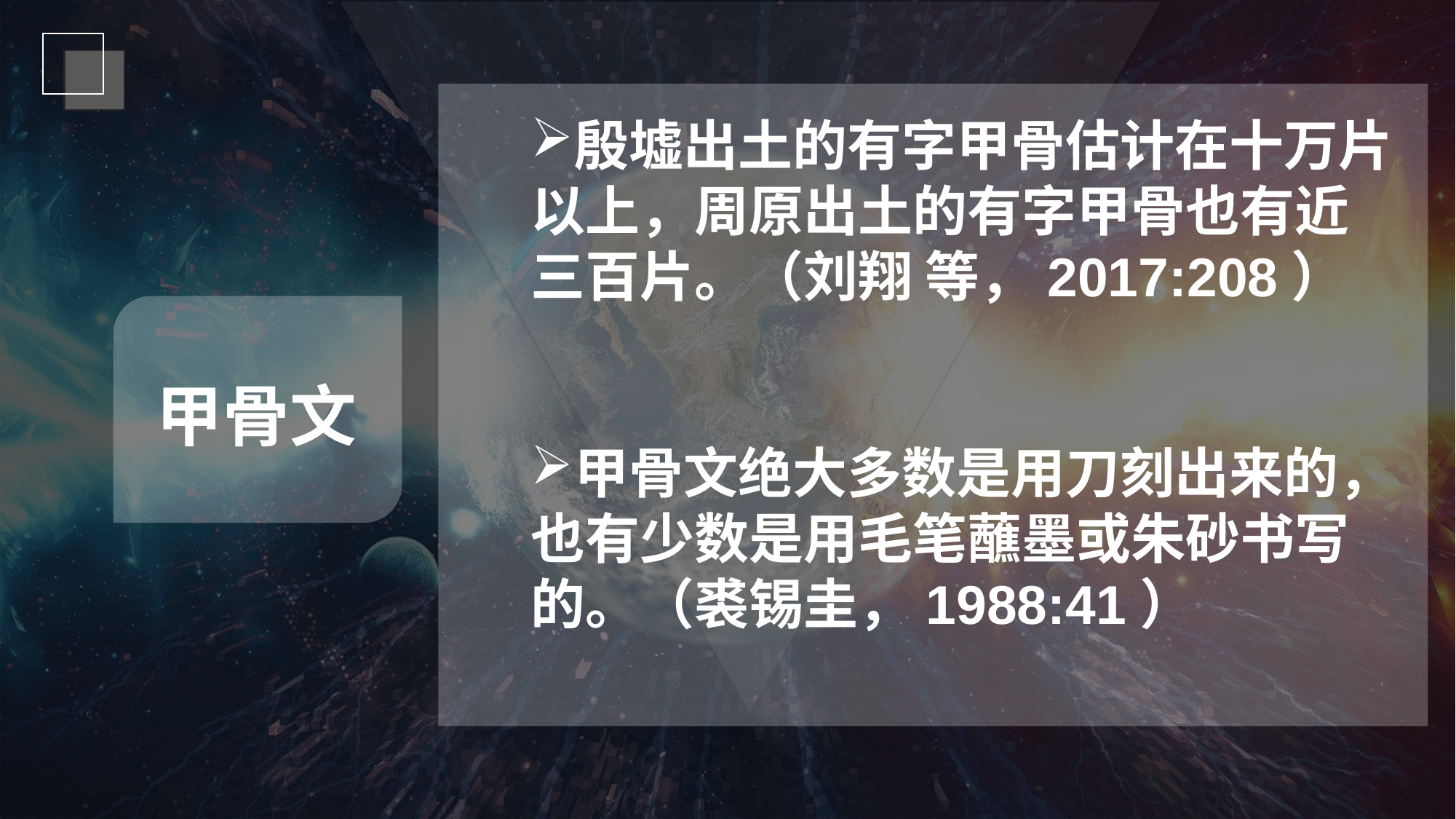

殷墟出土的有字甲骨估计在十万片以上，周原出土的有字甲骨也有近三百片。（刘翔 等，2017:208）

甲骨文绝大多数是用刀刻出来的，也有少数是用毛笔蘸墨或朱砂书写的。（裘锡圭，1988:41）

甲骨文